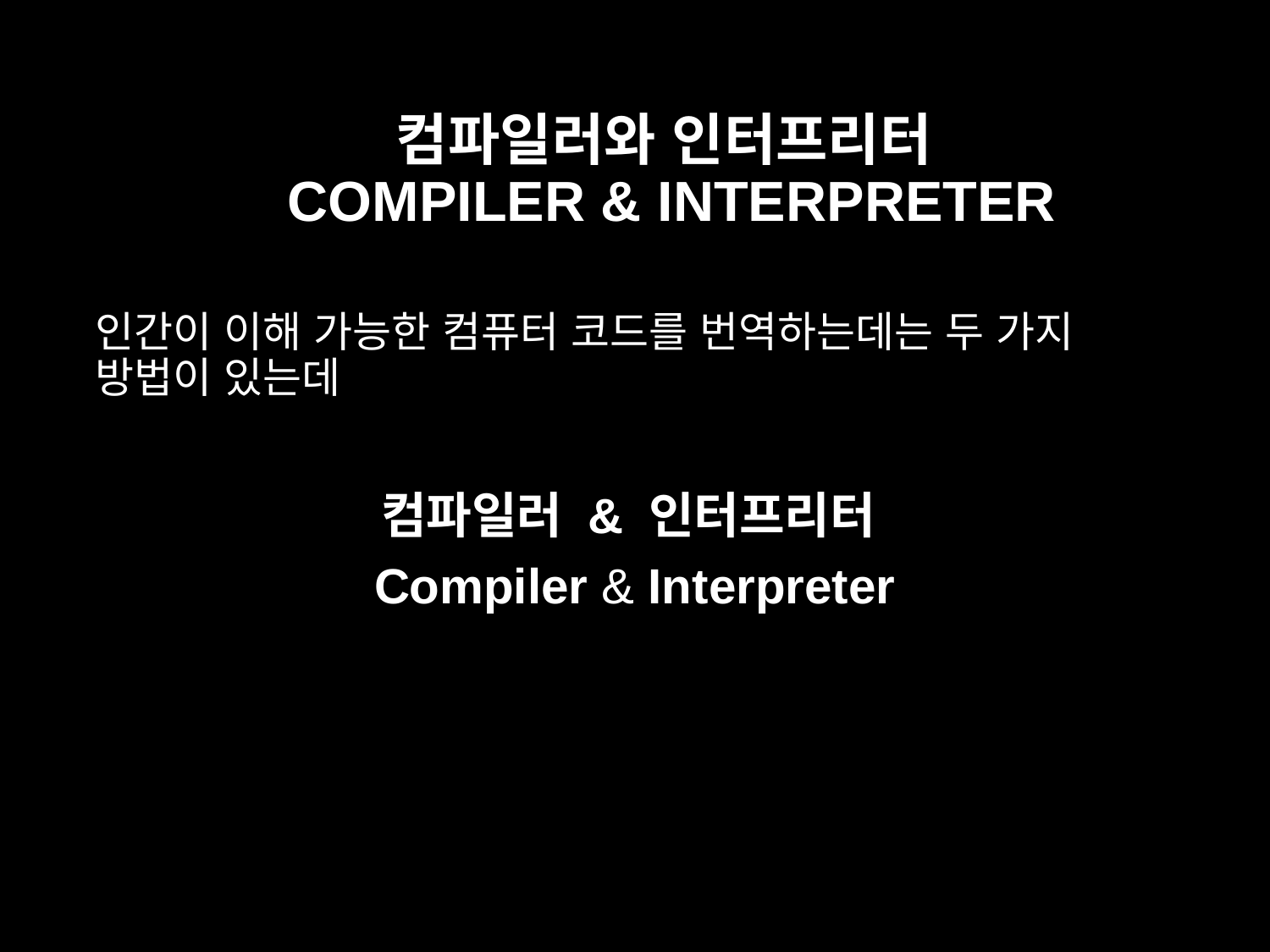

# 컴파일러와 인터프리터 Compiler & Interpreter
인간이 이해 가능한 컴퓨터 코드를 번역하는데는 두 가지 방법이 있는데

컴파일러 & 인터프리터
Compiler & Interpreter